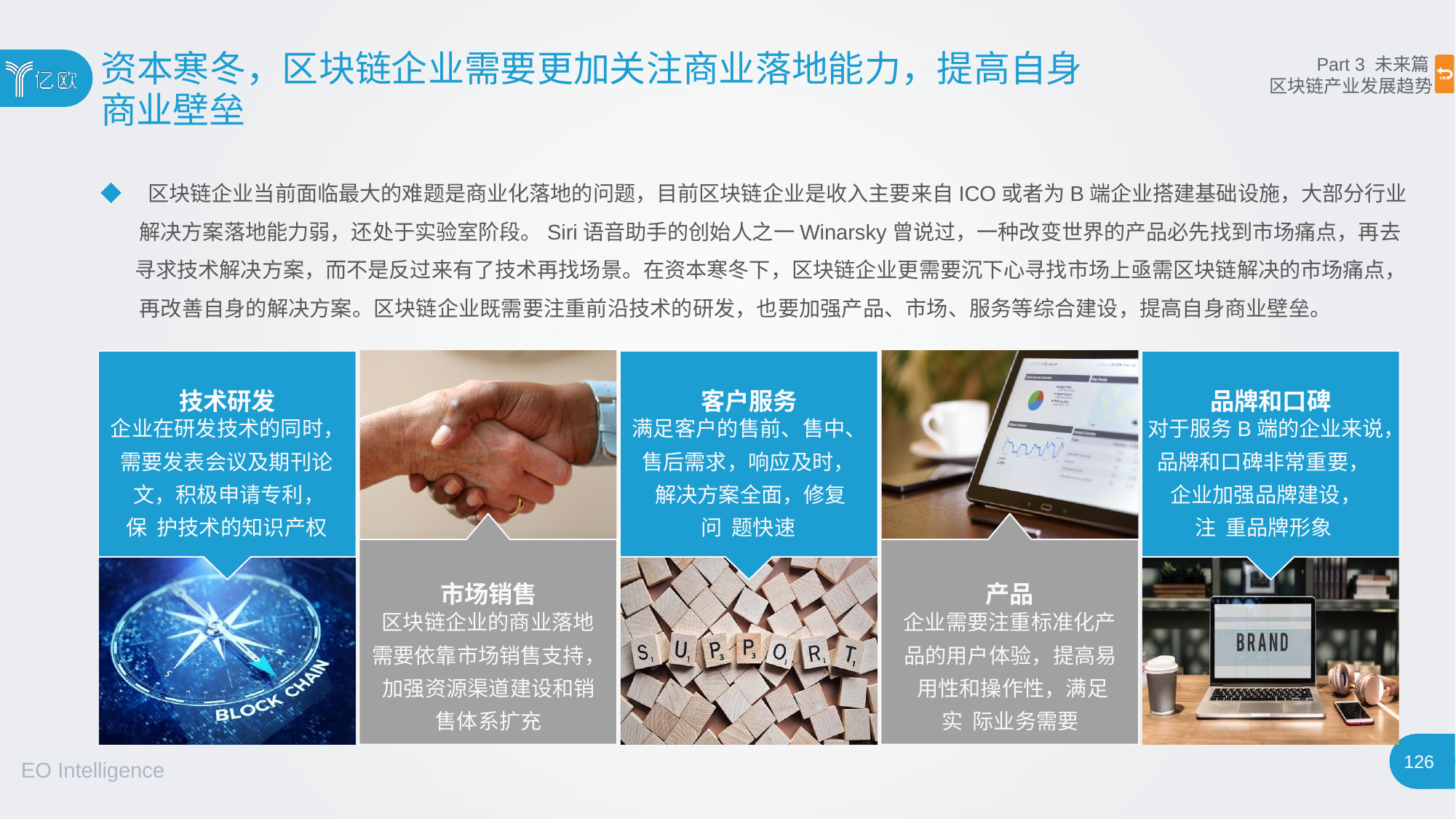

# 资本寒冬，区块链企业需要更加关注商业落地能力，提高自身
商业壁垒
Part 3 未来篇  区块链产业发展趋势

◆ 区块链企业当前面临最大的难题是商业化落地的问题，目前区块链企业是收入主要来自ICO或者为B端企业搭建基础设施，大部分行业  解决方案落地能力弱，还处于实验室阶段。Siri语音助手的创始人之一Winarsky曾说过，一种改变世界的产品必先找到市场痛点，再去  寻求技术解决方案，而不是反过来有了技术再找场景。在资本寒冬下，区块链企业更需要沉下心寻找市场上亟需区块链解决的市场痛点，  再改善自身的解决方案。区块链企业既需要注重前沿技术的研发，也要加强产品、市场、服务等综合建设，提高自身商业壁垒。

技术研发
企业在研发技术的同时，
需要发表会议及期刊论  文，积极申请专利，保  护技术的知识产权
客户服务
满足客户的售前、售中、
售后需求，响应及时，  解决方案全面，修复问  题快速
品牌和口碑
对于服务B端的企业来说，
品牌和口碑非常重要，  企业加强品牌建设，注  重品牌形象

市场销售
区块链企业的商业落地
需要依靠市场销售支持，  加强资源渠道建设和销  售体系扩充
产品
企业需要注重标准化产
品的用户体验，提高易  用性和操作性，满足实  际业务需要
126
EO Intelligence